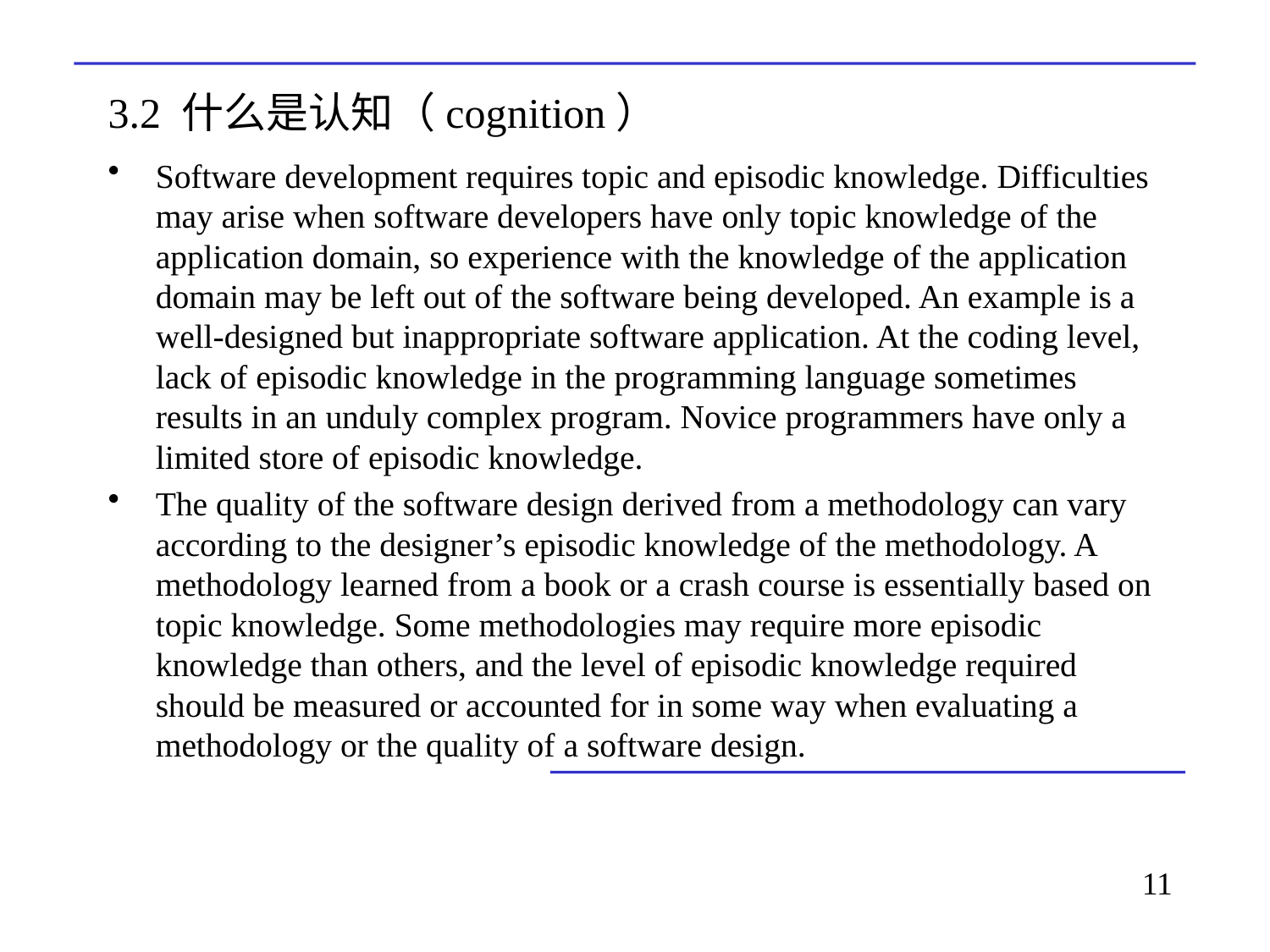

# 3.2 什么是认知（cognition）
Software development requires topic and episodic knowledge. Difficulties may arise when software developers have only topic knowledge of the application domain, so experience with the knowledge of the application domain may be left out of the software being developed. An example is a well-designed but inappropriate software application. At the coding level, lack of episodic knowledge in the programming language sometimes results in an unduly complex program. Novice programmers have only a limited store of episodic knowledge.
The quality of the software design derived from a methodology can vary according to the designer’s episodic knowledge of the methodology. A methodology learned from a book or a crash course is essentially based on topic knowledge. Some methodologies may require more episodic knowledge than others, and the level of episodic knowledge required should be measured or accounted for in some way when evaluating a methodology or the quality of a software design.
11